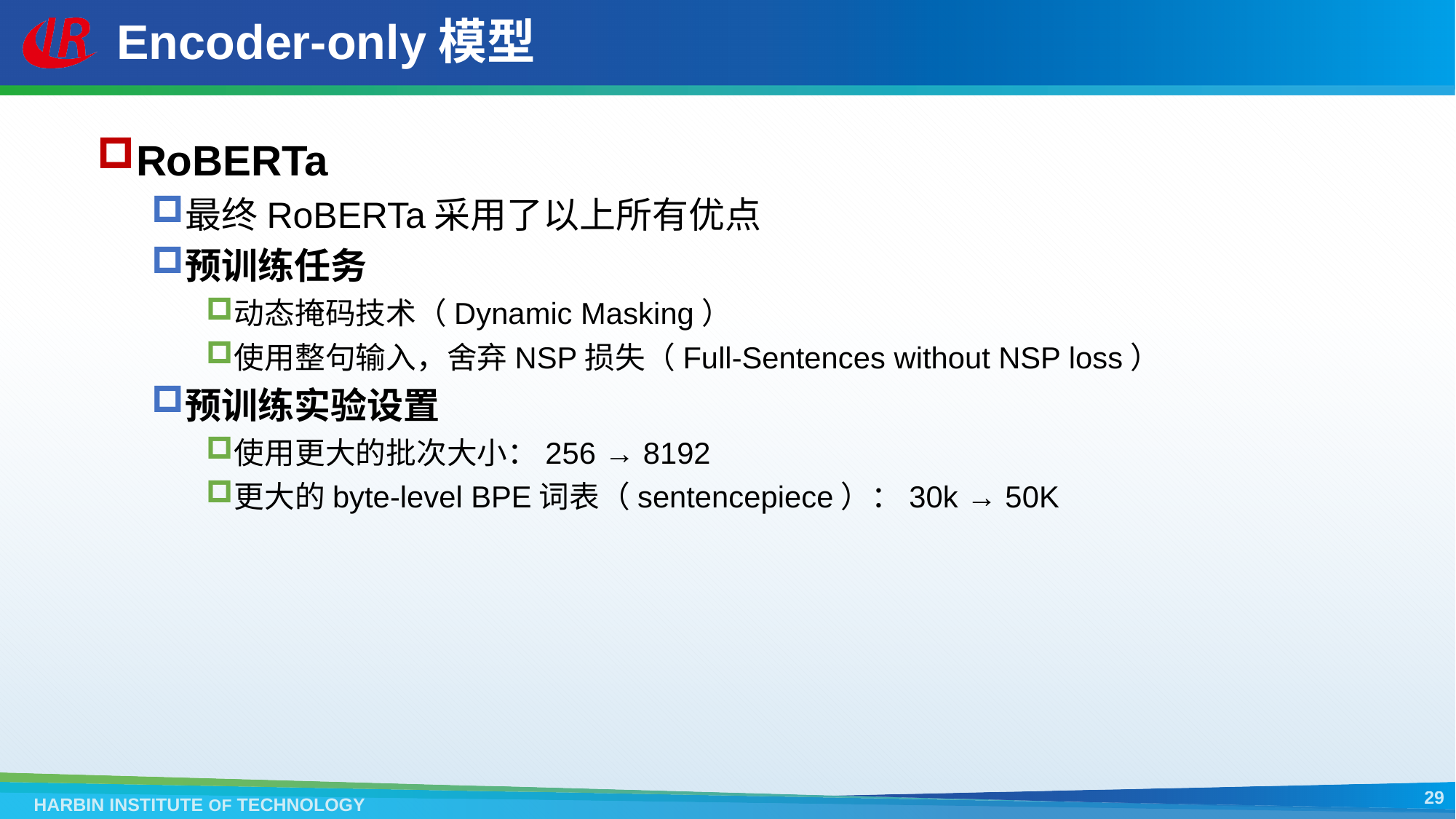

# Encoder-only模型
RoBERTa
最终RoBERTa采用了以上所有优点
预训练任务
动态掩码技术（Dynamic Masking）
使用整句输入，舍弃NSP损失（Full-Sentences without NSP loss）
预训练实验设置
使用更大的批次大小：256 → 8192
更大的byte-level BPE词表（sentencepiece）：30k → 50K
29
HARBIN INSTITUTE OF TECHNOLOGY